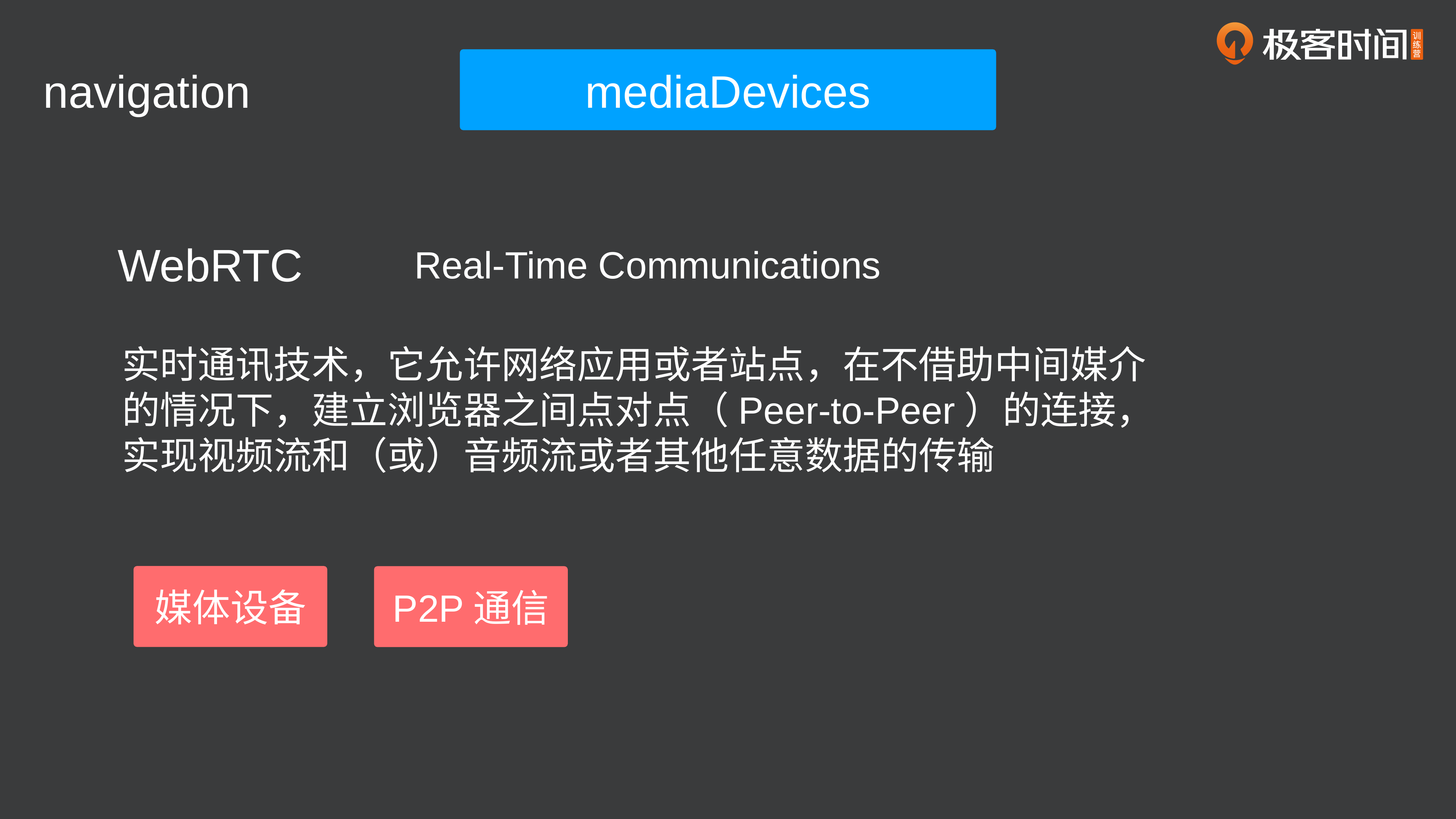

mediaDevices
navigation
WebRTC
Real-Time Communications
实时通讯技术，它允许网络应用或者站点，在不借助中间媒介的情况下，建立浏览器之间点对点（Peer-to-Peer）的连接，实现视频流和（或）音频流或者其他任意数据的传输
媒体设备
P2P通信